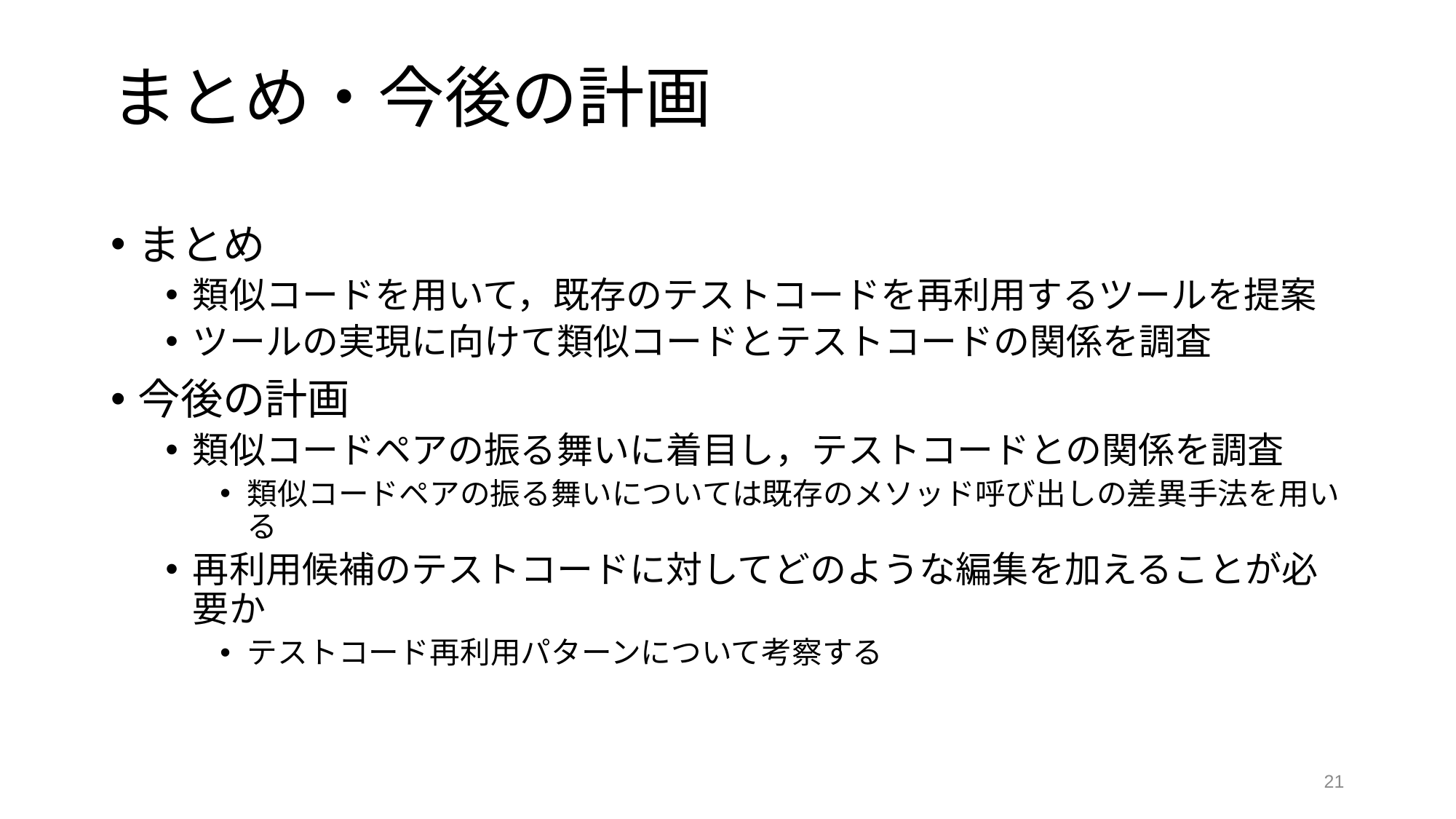

# まとめ・今後の計画
まとめ
類似コードを用いて，既存のテストコードを再利用するツールを提案
ツールの実現に向けて類似コードとテストコードの関係を調査
今後の計画
類似コードペアの振る舞いに着目し，テストコードとの関係を調査
類似コードペアの振る舞いについては既存のメソッド呼び出しの差異手法を用いる
再利用候補のテストコードに対してどのような編集を加えることが必要か
テストコード再利用パターンについて考察する

21